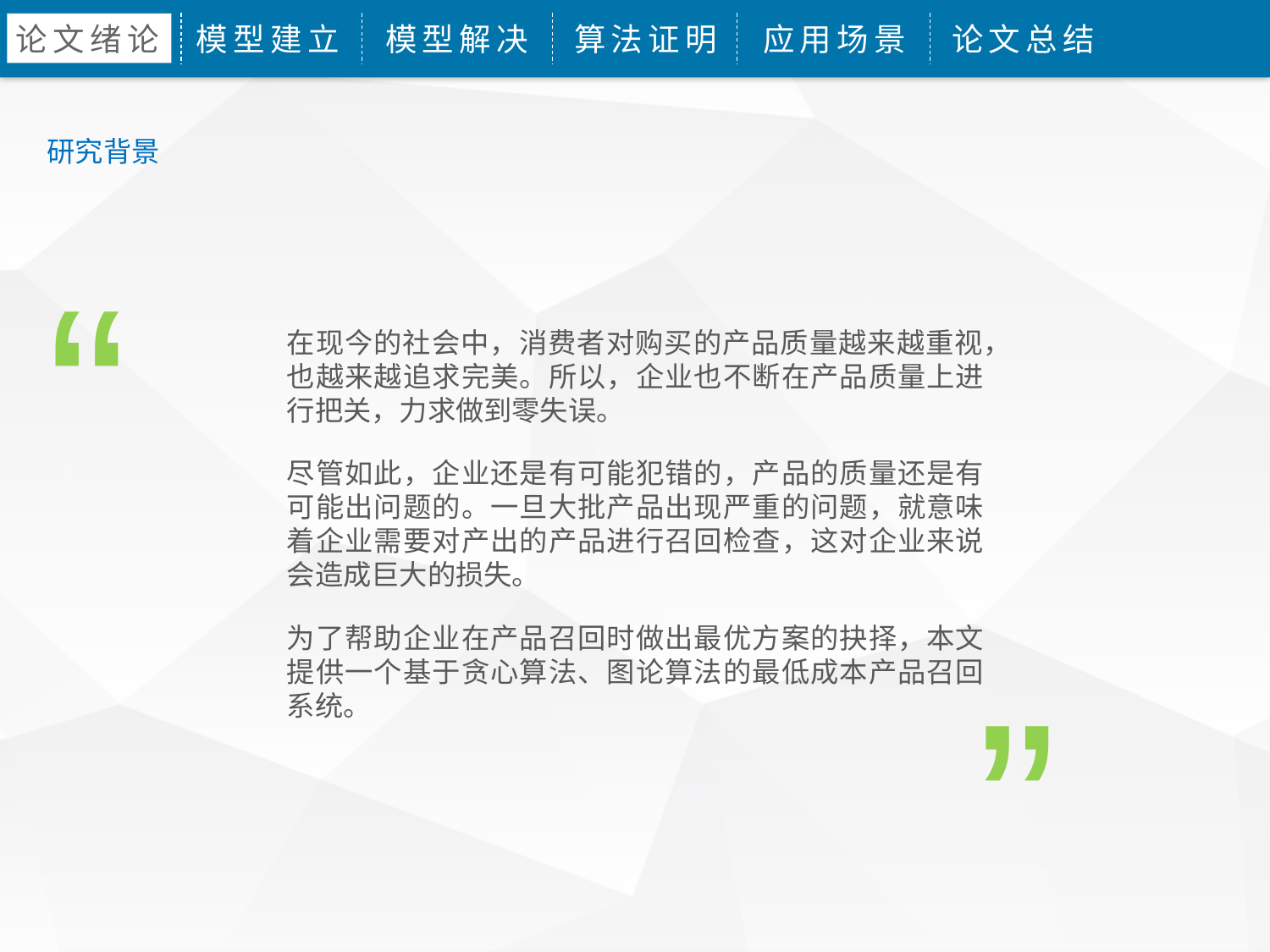

论文绪论
模型建立
模型解决
算法证明
应用场景
论文总结

研究背景
“
在现今的社会中，消费者对购买的产品质量越来越重视，也越来越追求完美。所以，企业也不断在产品质量上进行把关，力求做到零失误。
尽管如此，企业还是有可能犯错的，产品的质量还是有可能出问题的。一旦大批产品出现严重的问题，就意味着企业需要对产出的产品进行召回检查，这对企业来说会造成巨大的损失。
为了帮助企业在产品召回时做出最优方案的抉择，本文提供一个基于贪心算法、图论算法的最低成本产品召回系统。
”